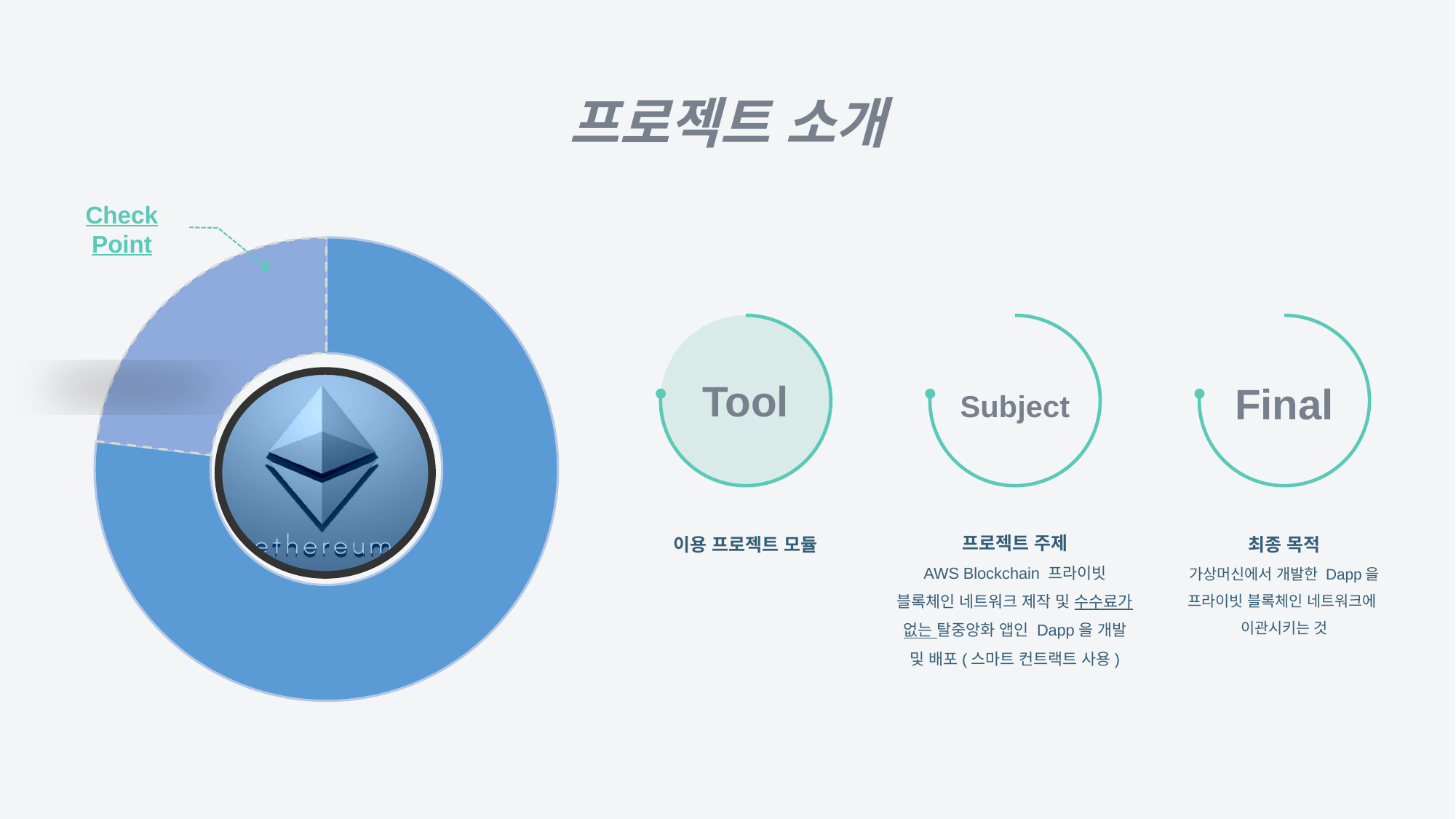

프로젝트 소개

### Chart

| Category | 판매 |
|---|---|
| 데이터1 | 100.0 |
| 데이터2 | 0.0 |
| 데이터3 | 0.0 |
| 데이터4 | 0.0 |
| 데이터5 | 30.0 |
Check Point

Tool
Final
Subject
프로젝트 주제
AWS Blockchain 프라이빗 블록체인 네트워크 제작 및 수수료가 없는 탈중앙화 앱인 Dapp을 개발 및 배포(스마트 컨트랙트 사용)
이용 프로젝트 모듈

최종 목적
가상머신에서 개발한 Dapp을 프라이빗 블록체인 네트워크에
이관시키는 것